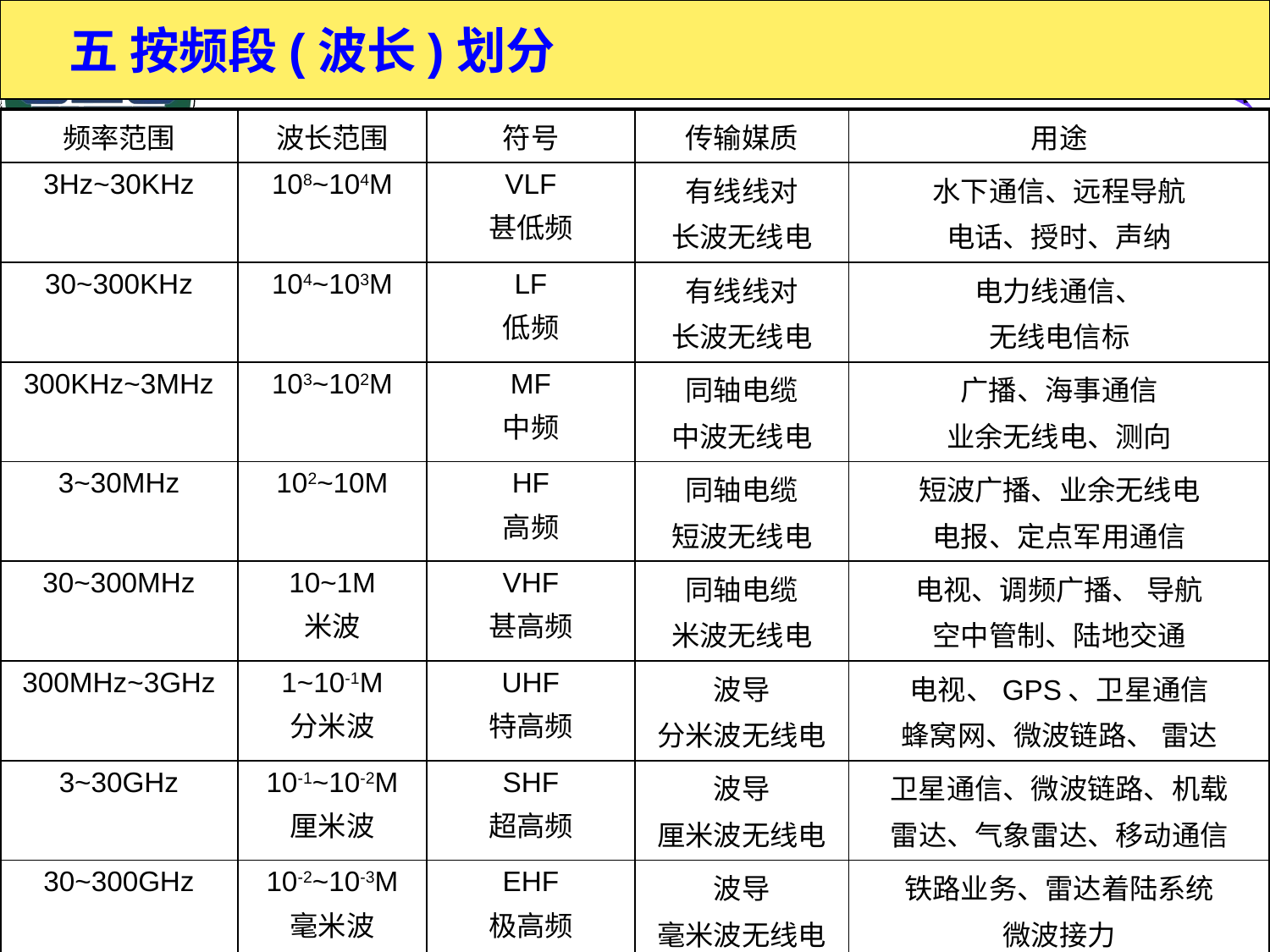

五 按频段(波长)划分
| 频率范围 | 波长范围 | 符号 | 传输媒质 | 用途 |
| --- | --- | --- | --- | --- |
| 3Hz~30KHz | 108~104M | VLF 甚低频 | 有线线对 长波无线电 | 水下通信、远程导航 电话、授时、声纳 |
| 30~300KHz | 104~103M | LF 低频 | 有线线对 长波无线电 | 电力线通信、 无线电信标 |
| 300KHz~3MHz | 103~102M | MF 中频 | 同轴电缆 中波无线电 | 广播、海事通信 业余无线电、测向 |
| 3~30MHz | 102~10M | HF 高频 | 同轴电缆 短波无线电 | 短波广播、业余无线电 电报、定点军用通信 |
| 30~300MHz | 10~1M 米波 | VHF 甚高频 | 同轴电缆 米波无线电 | 电视、调频广播、 导航 空中管制、陆地交通 |
| 300MHz~3GHz | 1~10-1M 分米波 | UHF 特高频 | 波导 分米波无线电 | 电视、GPS、卫星通信 蜂窝网、微波链路、 雷达 |
| 3~30GHz | 10-1~10-2M 厘米波 | SHF 超高频 | 波导 厘米波无线电 | 卫星通信、微波链路、机载 雷达、气象雷达、移动通信 |
| 30~300GHz | 10-2~10-3M 毫米波 | EHF 极高频 | 波导 毫米波无线电 | 铁路业务、雷达着陆系统 微波接力 |
| 300~3000GHz | 10-3~10-4M | 超极高频 | 亚毫米波 | 太赫通信、射电天文学 |
| 105~107GHz | 10-5~10-7M | 可见光、射线 | 光纤、激光 | 光通信、激光通信、量子通信 |